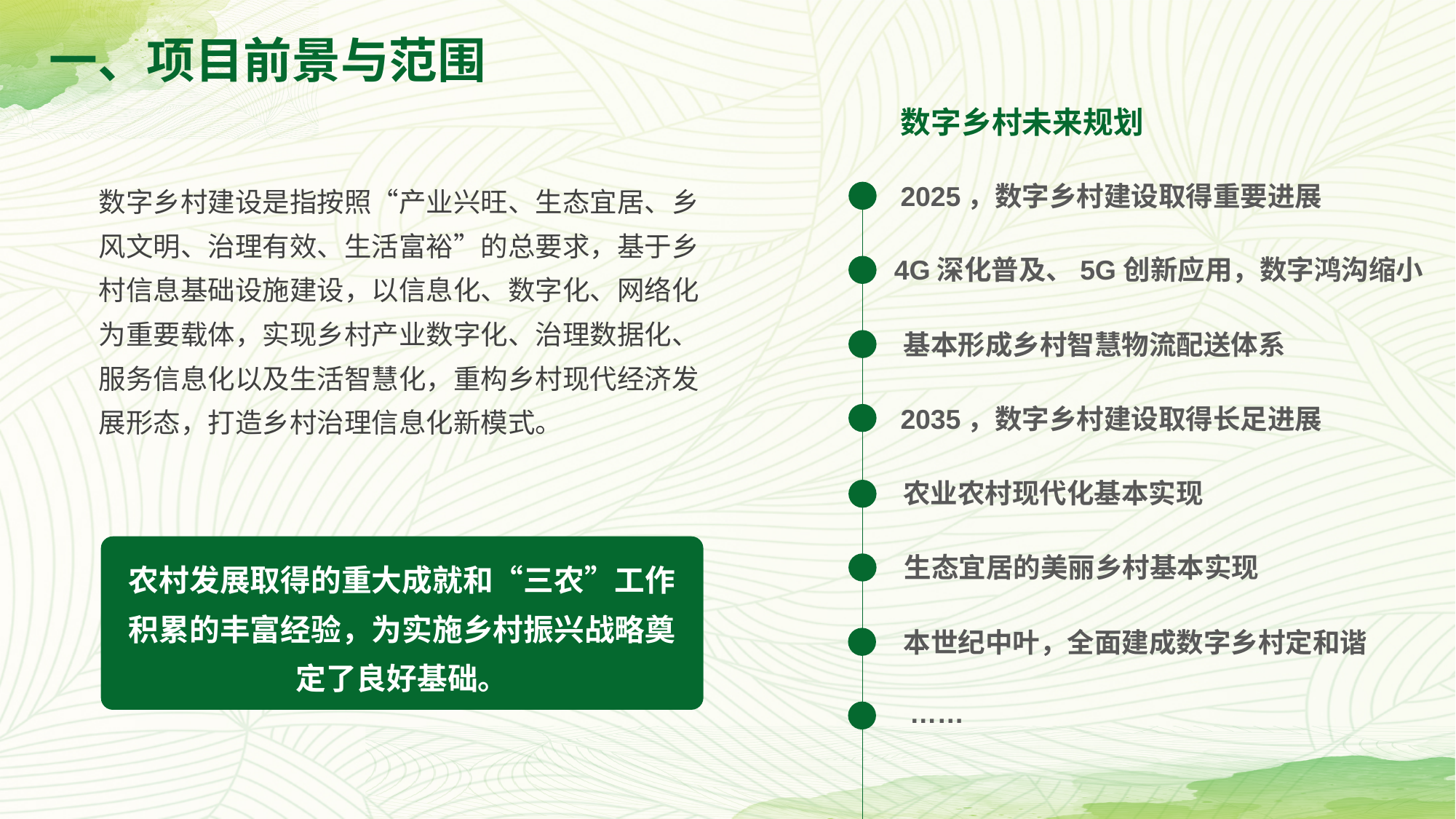

一、项目前景与范围
数字乡村未来规划
数字乡村建设是指按照“产业兴旺、生态宜居、乡风文明、治理有效、生活富裕”的总要求，基于乡村信息基础设施建设，以信息化、数字化、网络化为重要载体，实现乡村产业数字化、治理数据化、服务信息化以及生活智慧化，重构乡村现代经济发展形态，打造乡村治理信息化新模式。
2025，数字乡村建设取得重要进展

4G深化普及、5G创新应用，数字鸿沟缩小

基本形成乡村智慧物流配送体系

2035，数字乡村建设取得长足进展

农业农村现代化基本实现

生态宜居的美丽乡村基本实现

本世纪中叶，全面建成数字乡村定和谐

农村发展取得的重大成就和“三农”工作积累的丰富经验，为实施乡村振兴战略奠定了良好基础。
……